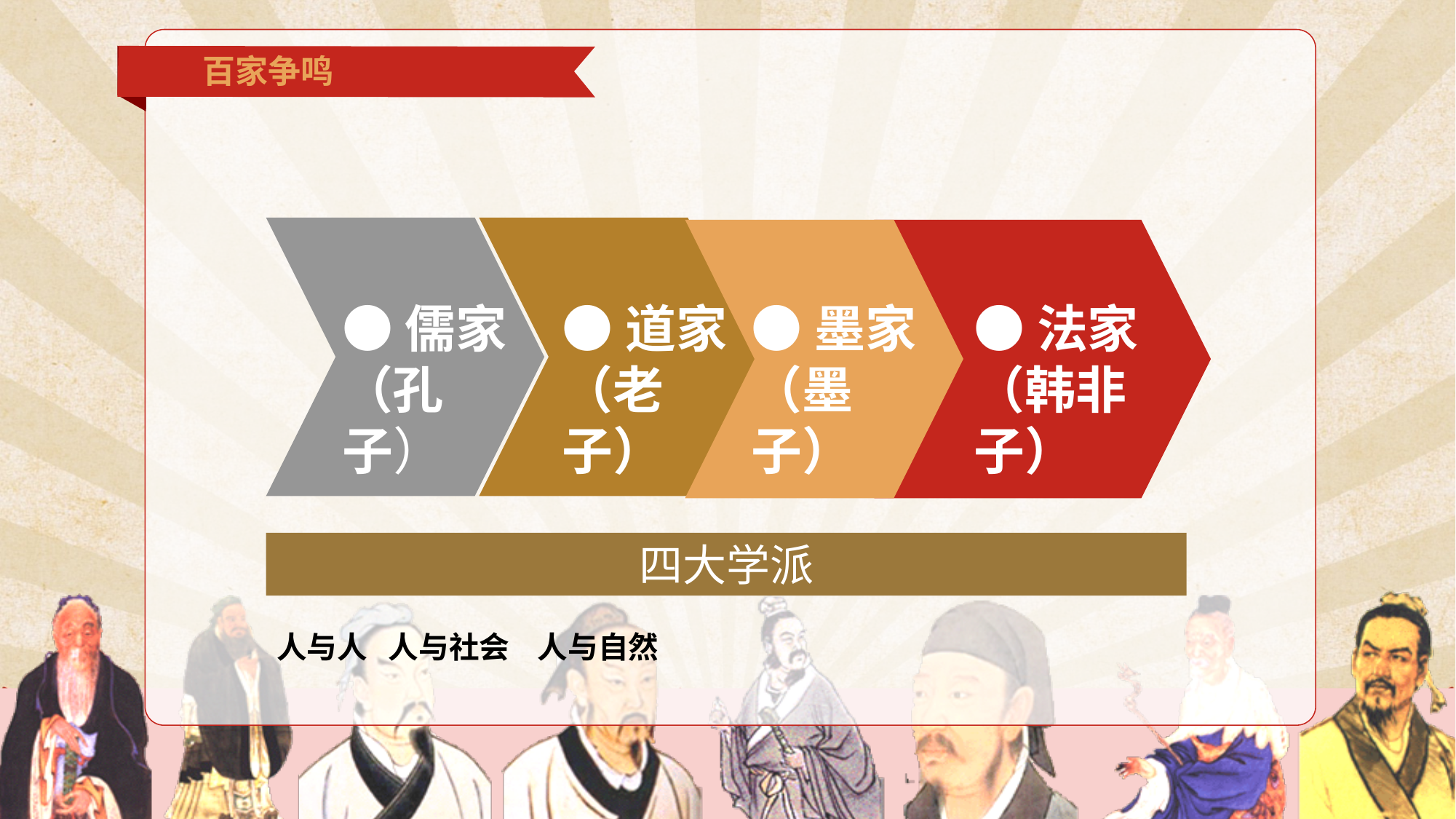

百家争鸣

●法家（韩非子）
●儒家
（孔子）
●道家
（老子）
●墨家（墨子）
四大学派
人与人   人与社会    人与自然